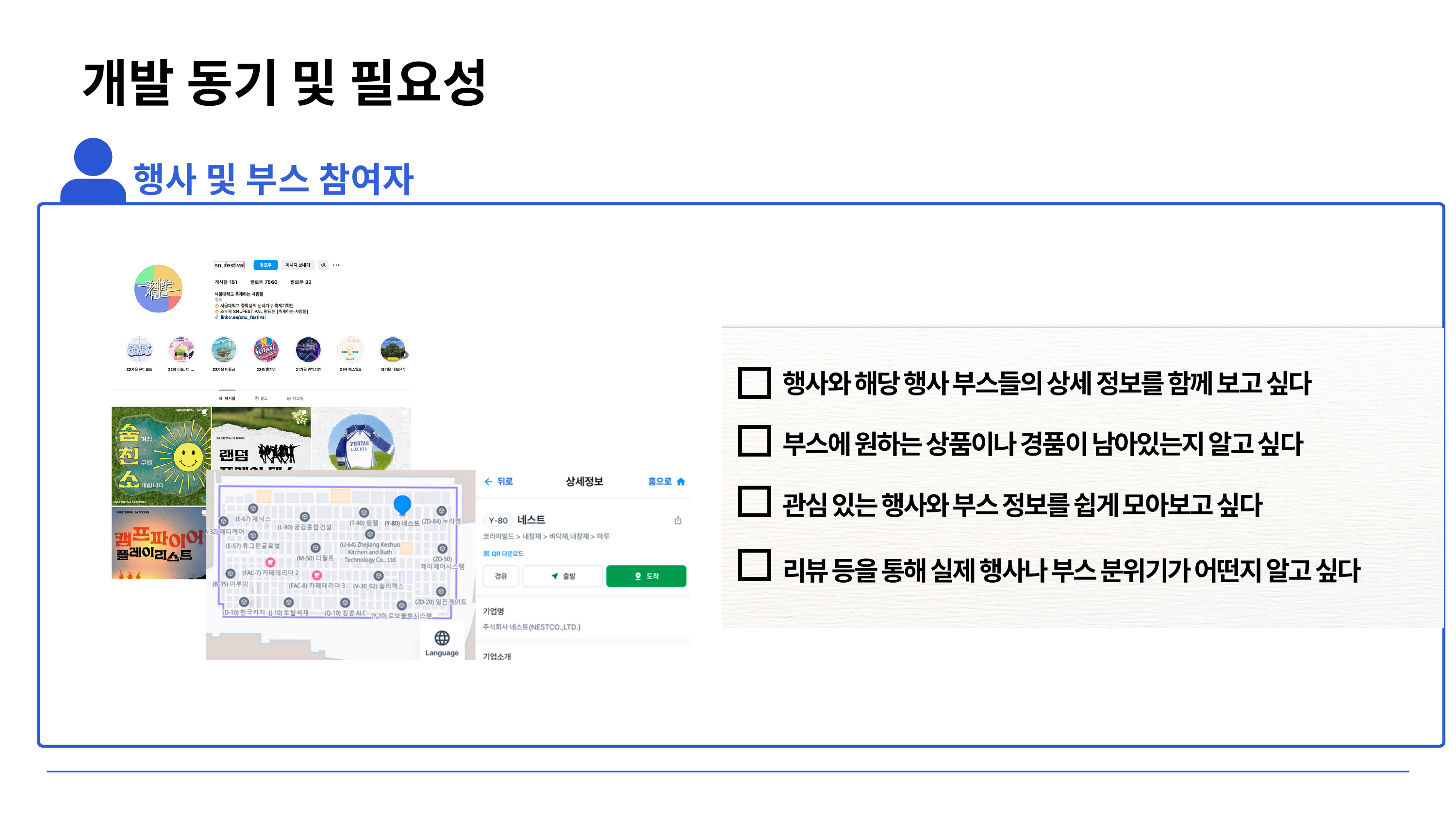

개발 동기 및 필요성

행사 및 부스 참여자

행사와 해당 행사 부스들의 상세 정보를 함께 보고 싶다

부스에 원하는 상품이나 경품이 남아있는지 알고 싶다

관심 있는 행사와 부스 정보를 쉽게 모아보고 싶다

리뷰 등을 통해 실제 행사나 부스 분위기가 어떤지 알고 싶다